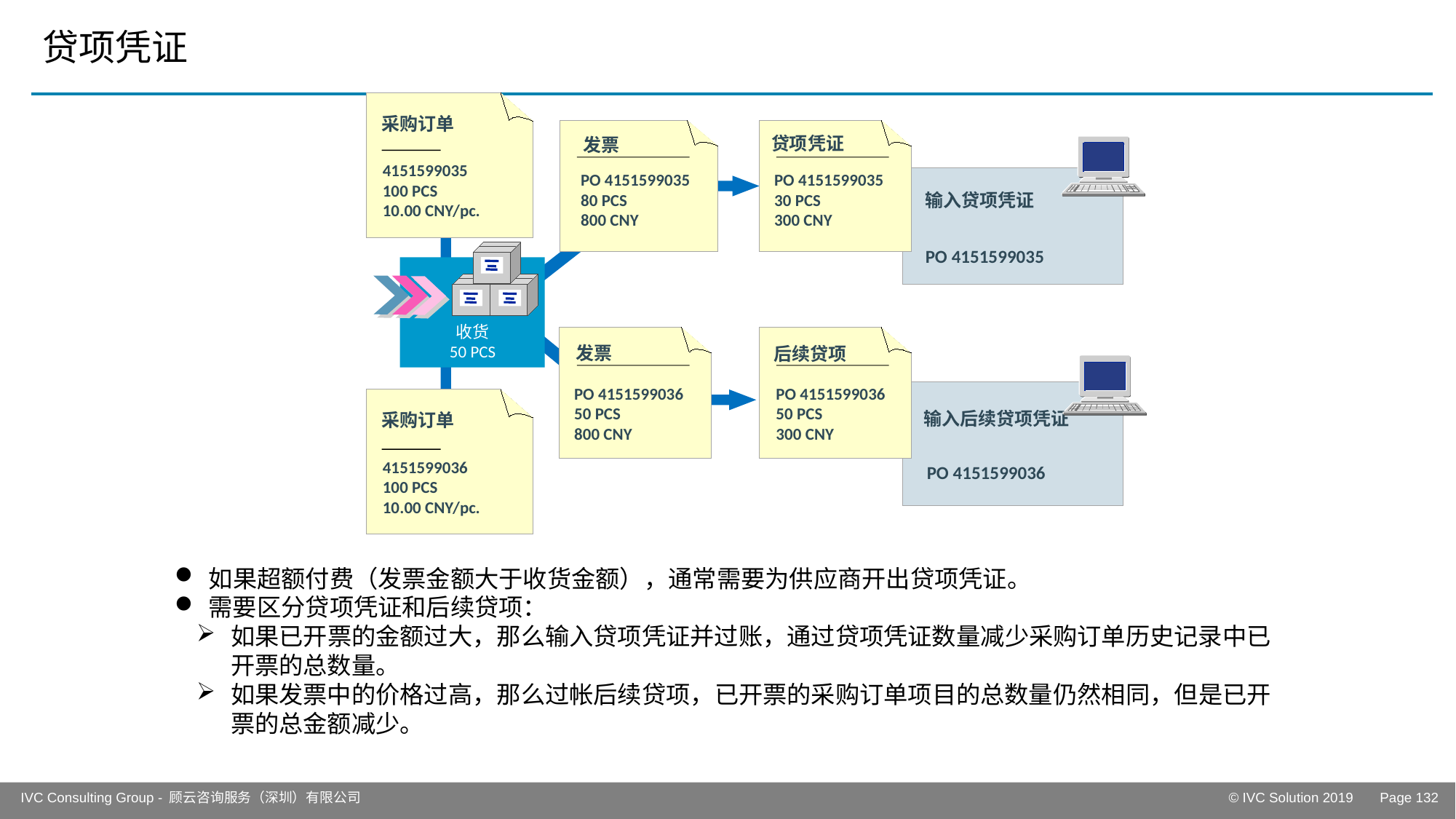

# 贷项凭证

采购订单

贷项凭证
发票

4151599035
100 PCS
10.00 CNY/pc.

PO 4151599035
80 PCS
800 CNY
PO 4151599035
30 PCS
300 CNY

输入贷项凭证

PO 4151599035

收货
50 PCS

发票
后续贷项

PO 4151599036
50 PCS
800 CNY
PO 4151599036
50 PCS
300 CNY

输入后续贷项凭证
采购订单

4151599036
100 PCS
10.00 CNY/pc.
PO 4151599036

如果超额付费（发票金额大于收货金额），通常需要为供应商开出贷项凭证。
需要区分贷项凭证和后续贷项：
如果已开票的金额过大，那么输入贷项凭证并过账，通过贷项凭证数量减少采购订单历史记录中已开票的总数量。
如果发票中的价格过高，那么过帐后续贷项，已开票的采购订单项目的总数量仍然相同，但是已开票的总金额减少。